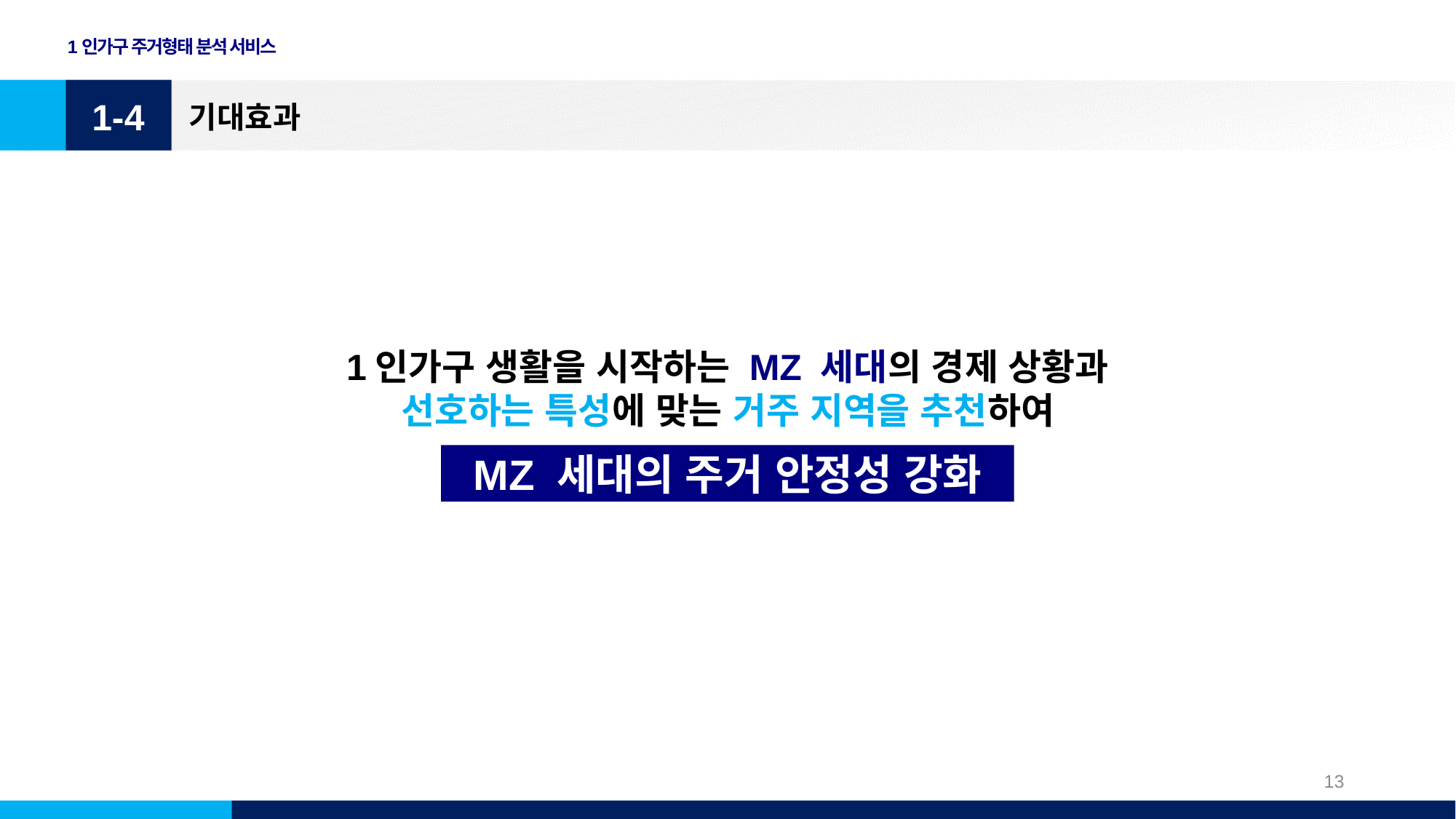

1인가구 주거형태 분석 서비스
1-4
기대효과
1인가구 생활을 시작하는 MZ 세대의 경제 상황과
선호하는 특성에 맞는 거주 지역을 추천하여
MZ 세대의 주거 안정성 강화
13